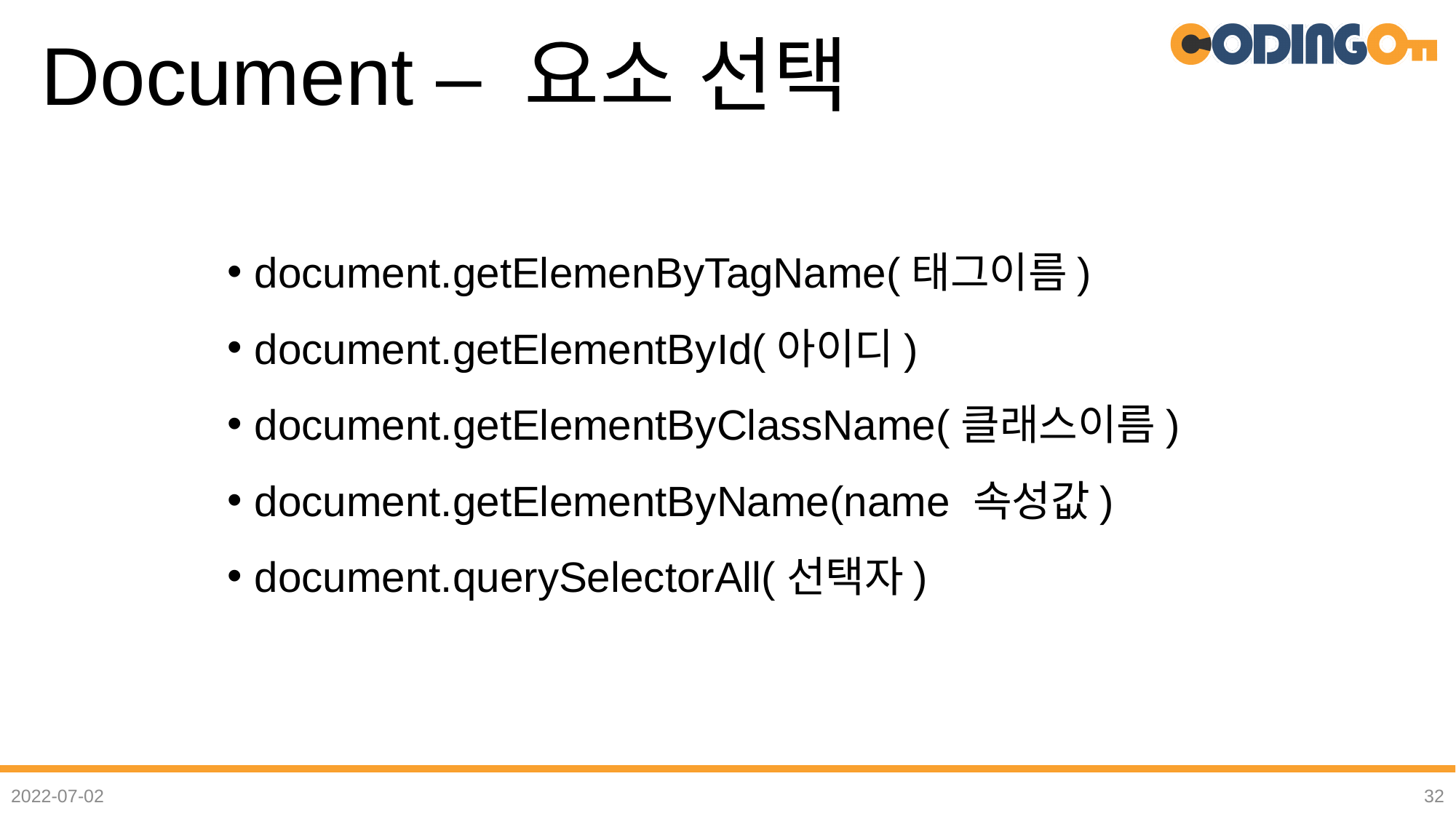

# Document – 요소 선택
document.getElemenByTagName(태그이름)
document.getElementById(아이디)
document.getElementByClassName(클래스이름)
document.getElementByName(name 속성값)
document.querySelectorAll(선택자)
2022-07-02
32